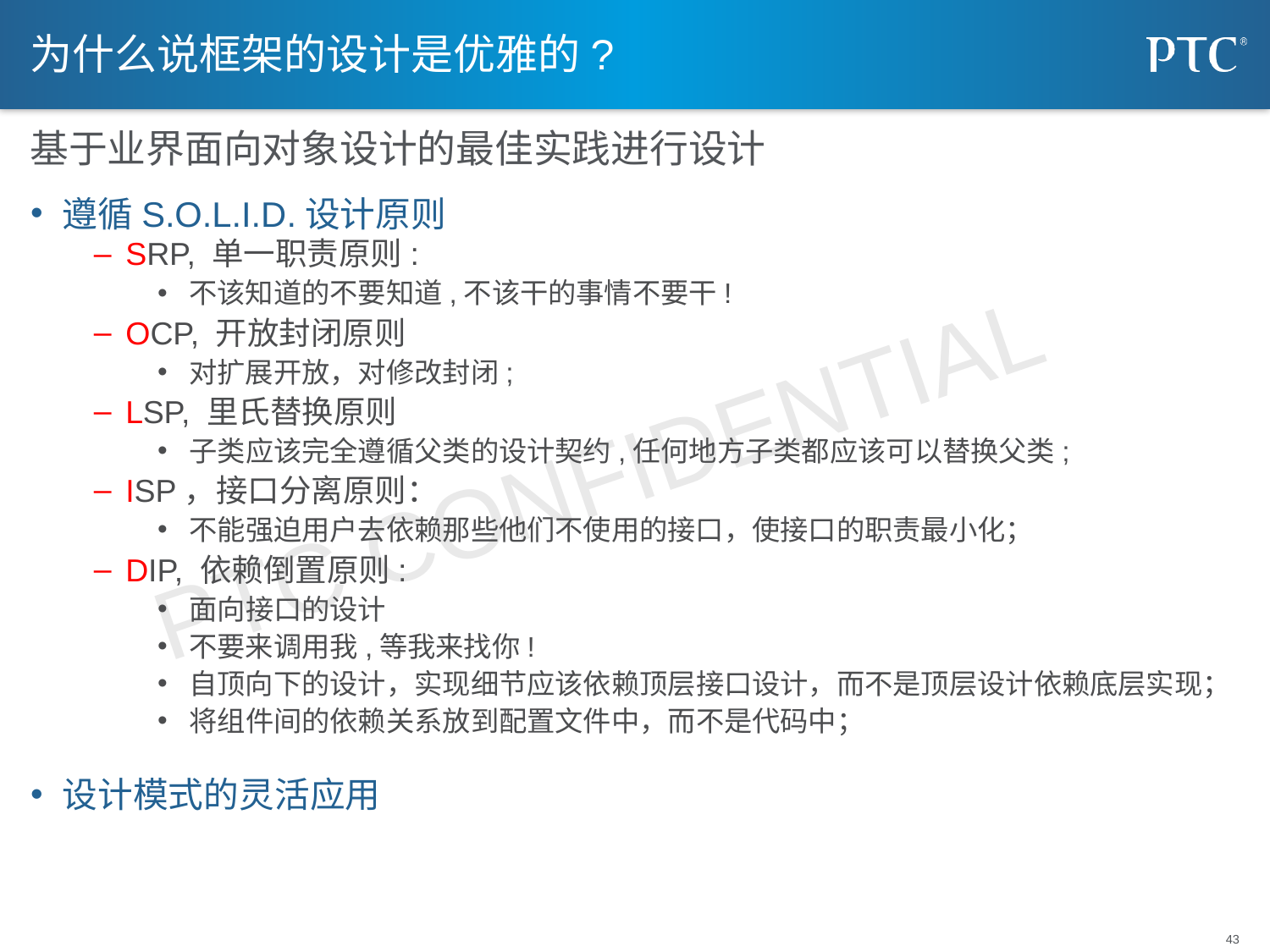

# 为什么说框架的设计是优雅的?
基于业界面向对象设计的最佳实践进行设计
遵循S.O.L.I.D.设计原则
SRP, 单一职责原则:
不该知道的不要知道,不该干的事情不要干!
OCP, 开放封闭原则
对扩展开放，对修改封闭;
LSP, 里氏替换原则
子类应该完全遵循父类的设计契约,任何地方子类都应该可以替换父类;
ISP，接口分离原则：
不能强迫用户去依赖那些他们不使用的接口，使接口的职责最小化；
DIP, 依赖倒置原则:
面向接口的设计
不要来调用我,等我来找你!
自顶向下的设计，实现细节应该依赖顶层接口设计，而不是顶层设计依赖底层实现；
将组件间的依赖关系放到配置文件中，而不是代码中；
设计模式的灵活应用